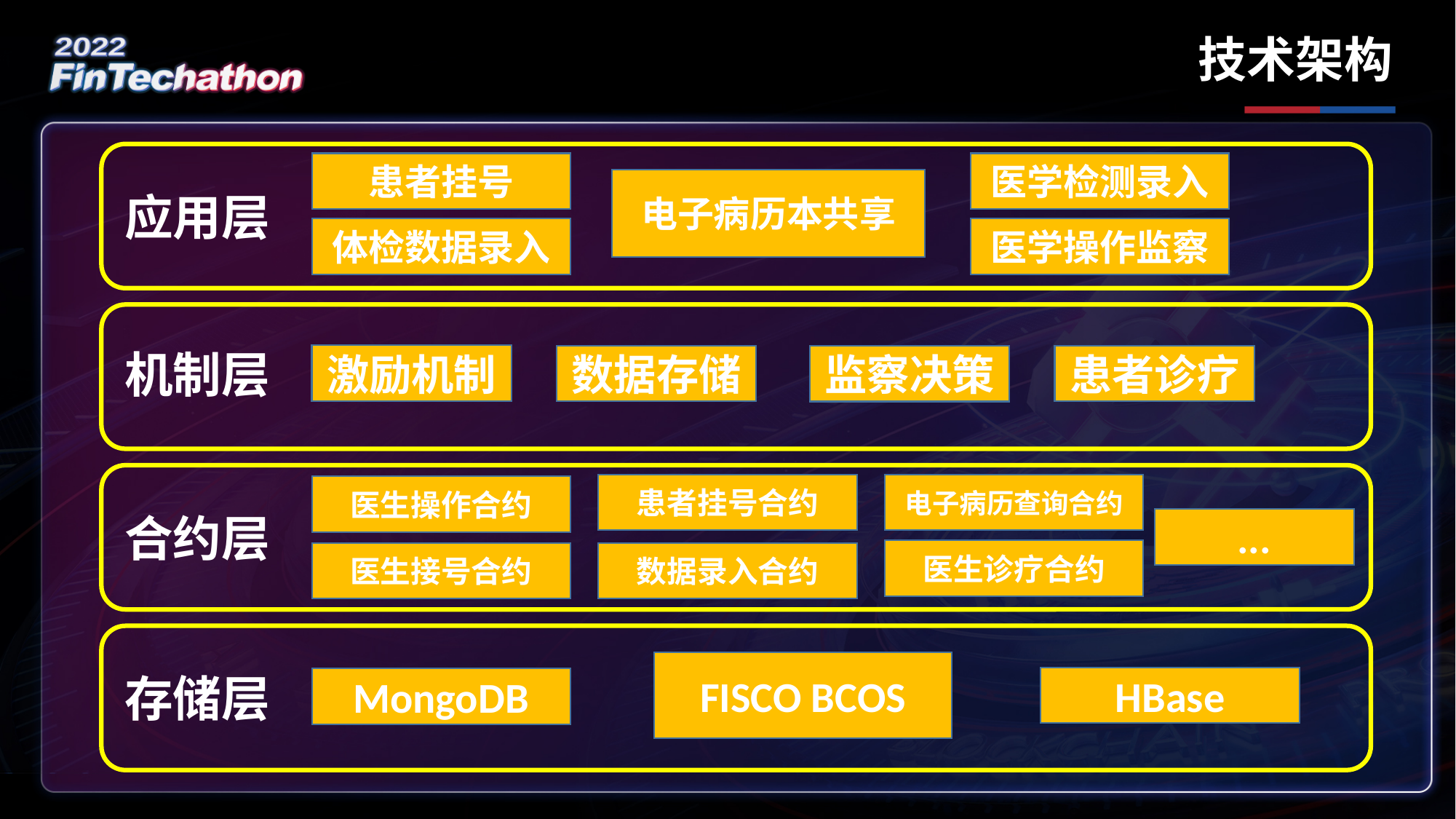

技术架构

患者挂号
医学检测录入
电子病历本共享
应用层
体检数据录入
医学操作监察

机制层
激励机制
数据存储
患者诊疗
监察决策

患者挂号合约
电子病历查询合约
医生操作合约
合约层
...
医生诊疗合约
医生接号合约
数据录入合约

FISCO BCOS
存储层
HBase
MongoDB